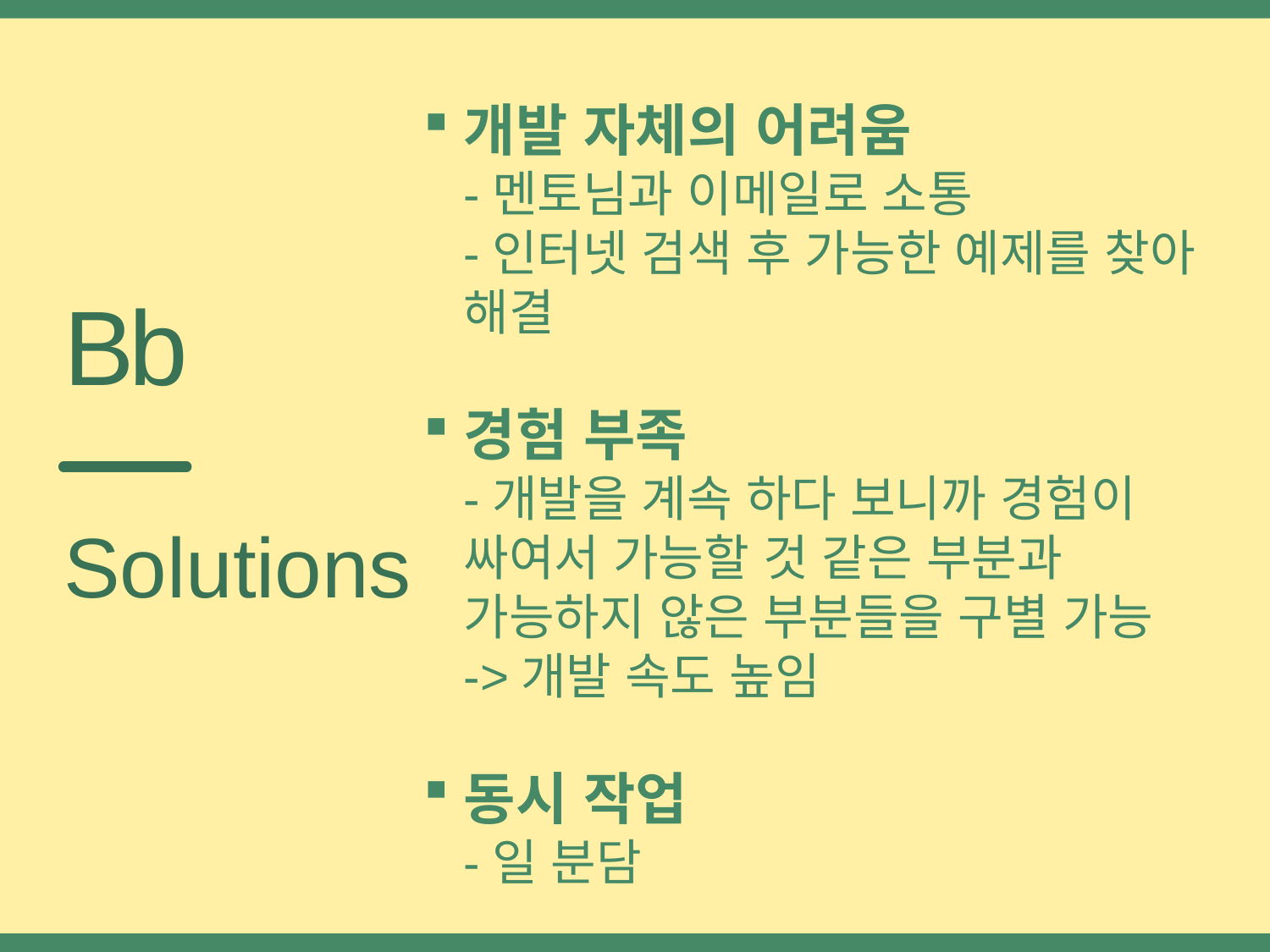

개발 자체의 어려움
-멘토님과 이메일로 소통
-인터넷 검색 후 가능한 예제를 찾아 해결
경험 부족
-개발을 계속 하다 보니까 경험이 싸여서 가능할 것 같은 부분과 가능하지 않은 부분들을 구별 가능
->개발 속도 높임
동시 작업
-일 분담
Bb
Solutions